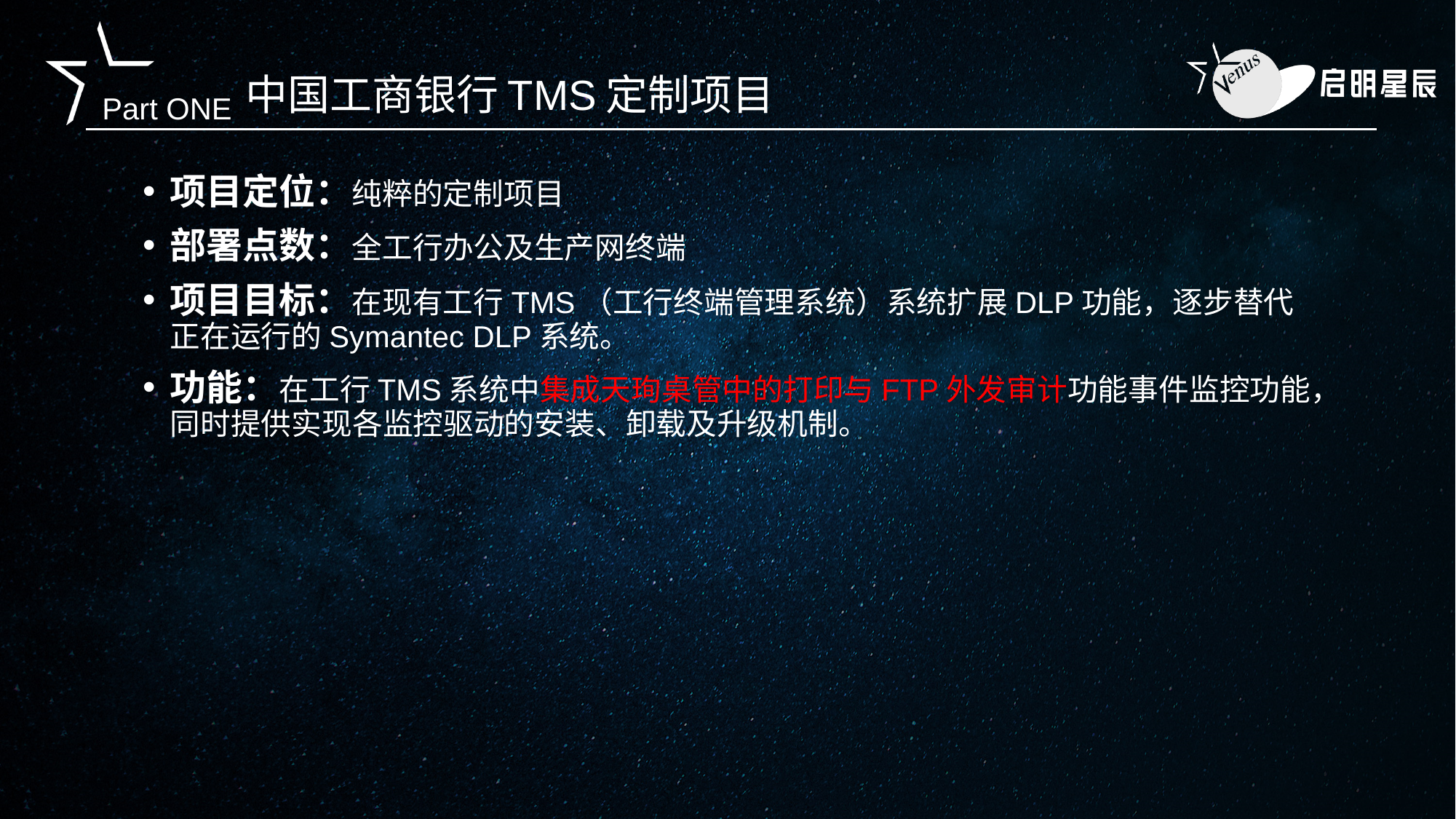

# 中国工商银行TMS定制项目
项目定位：纯粹的定制项目
部署点数：全工行办公及生产网终端
项目目标：在现有工行TMS（工行终端管理系统）系统扩展DLP功能，逐步替代正在运行的Symantec DLP系统。
功能：在工行TMS系统中集成天珣桌管中的打印与FTP外发审计功能事件监控功能，同时提供实现各监控驱动的安装、卸载及升级机制。